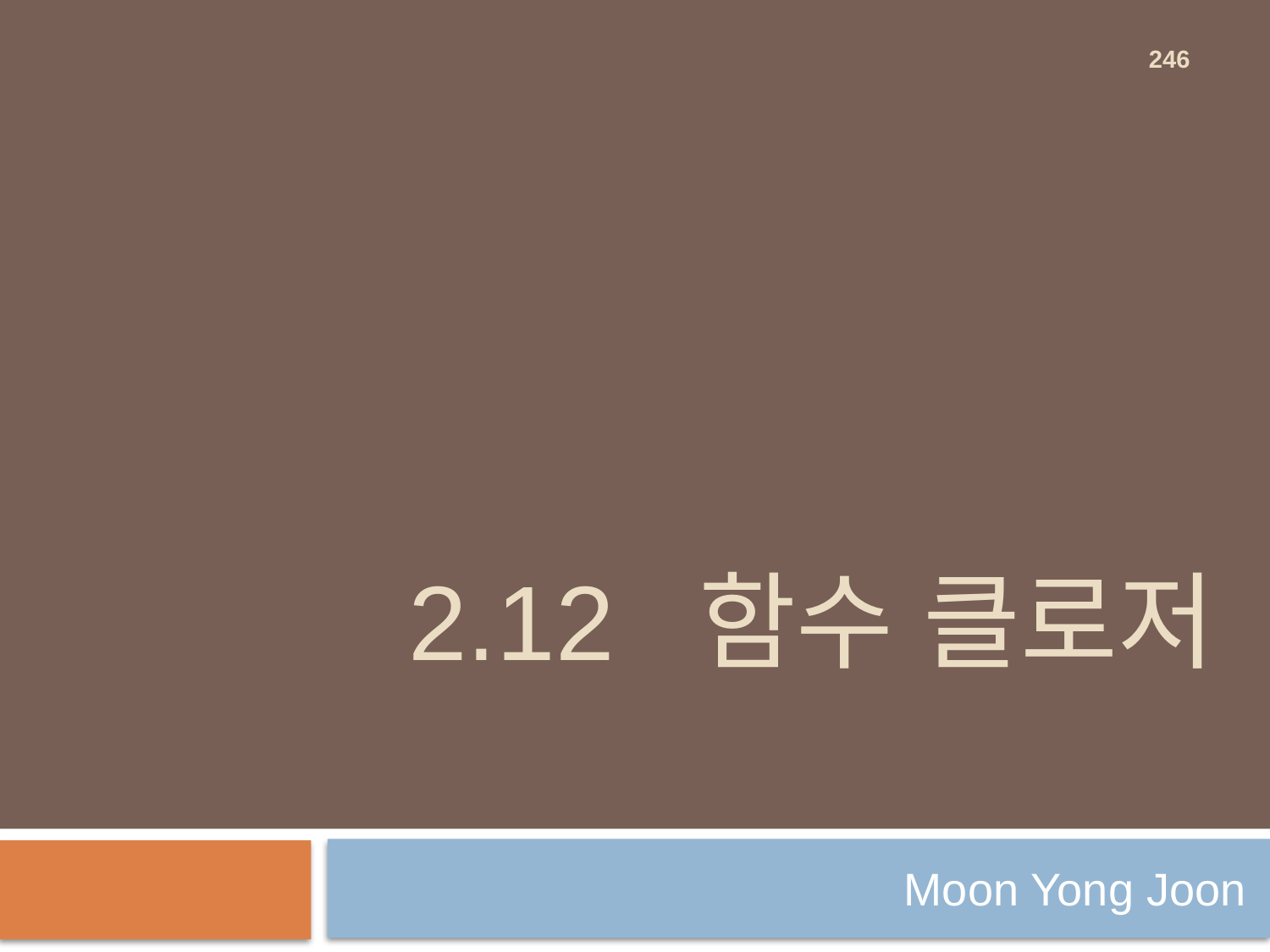

246
# 2.12  함수 클로저
Moon Yong Joon